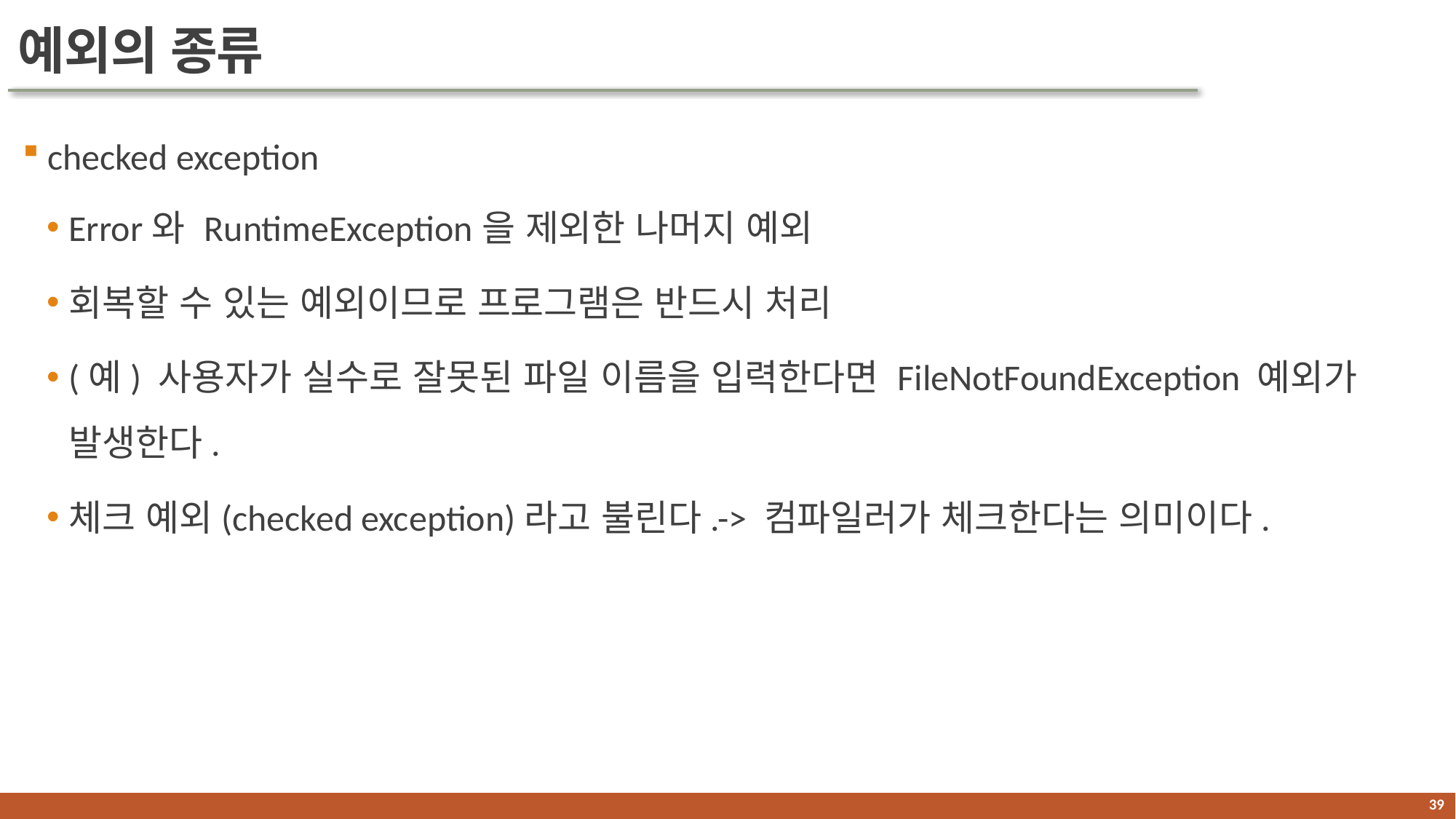

# 예외의 종류
 checked exception
Error와 RuntimeException을 제외한 나머지 예외
회복할 수 있는 예외이므로 프로그램은 반드시 처리
(예) 사용자가 실수로 잘못된 파일 이름을 입력한다면 FileNotFoundException 예외가 발생한다.
체크 예외(checked exception)라고 불린다.-> 컴파일러가 체크한다는 의미이다.

39